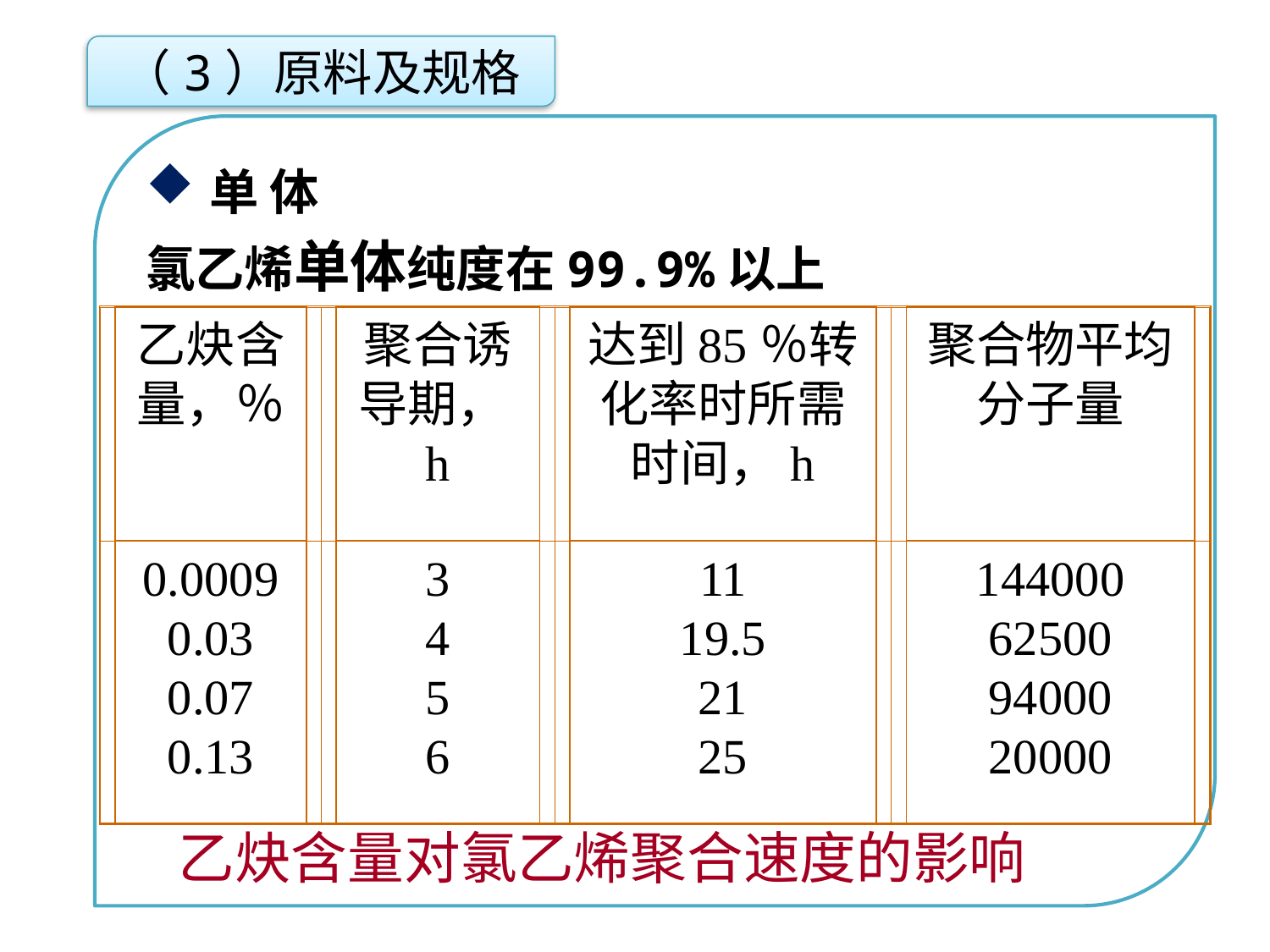

（3）原料及规格
单 体
氯乙烯单体纯度在99.9%以上
点击添加文本

乙炔含量，％

聚合诱导期，h

达到85％转化率时所需时间，h

聚合物平均分子量

0.0009
0.03
0.07
0.13

3
4
5
6

11
19.5
21
25

144000
62500
94000
20000

点击添加文本
点击添加文本
点击添加文本
乙炔含量对氯乙烯聚合速度的影响